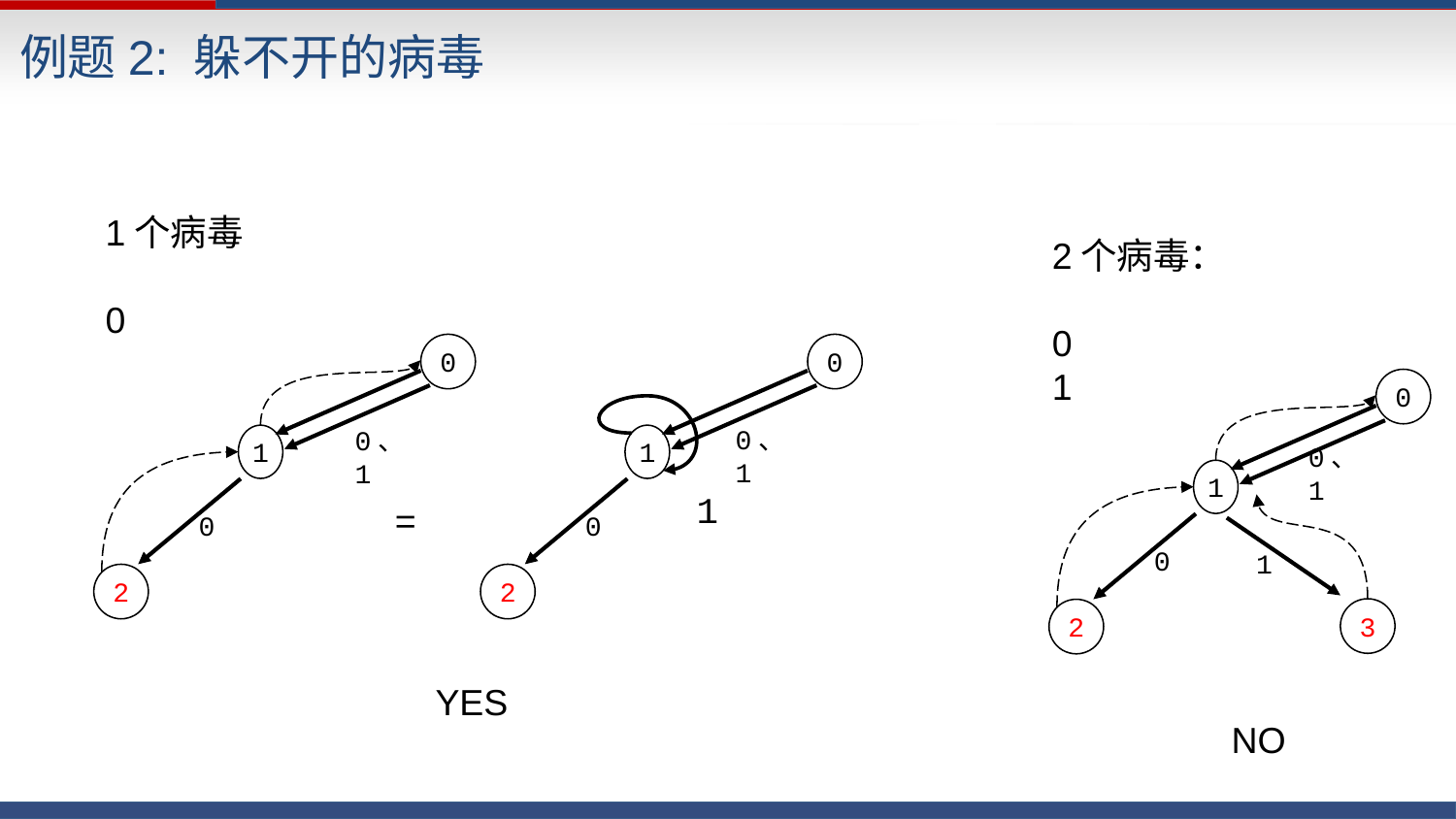

例题2: 躲不开的病毒
1个病毒

0
2个病毒：

0
1
0
0
0

0、1

0、1
0、1

1
1
1

1
=
0
0

0
1
2
2
3
2
YES
NO